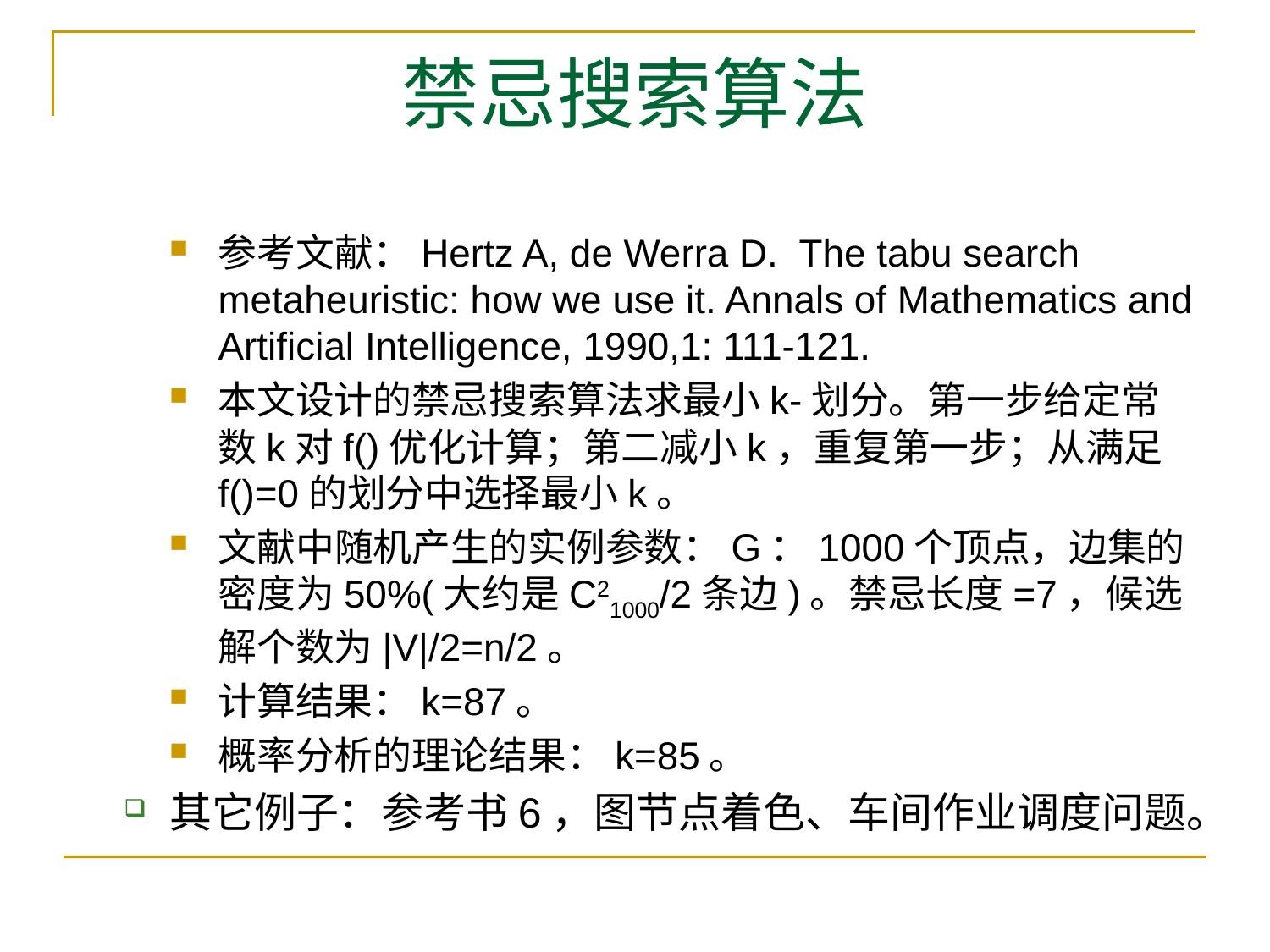

# 禁忌搜索算法
参考文献：Hertz A, de Werra D.  The tabu search metaheuristic: how we use it. Annals of Mathematics and Artificial Intelligence, 1990,1: 111-121.
本文设计的禁忌搜索算法求最小k-划分。第一步给定常数k对f()优化计算；第二减小k，重复第一步；从满足f()=0的划分中选择最小k。
文献中随机产生的实例参数：G：1000个顶点，边集的密度为50%(大约是C21000/2条边)。禁忌长度=7，候选解个数为|V|/2=n/2。
计算结果：k=87。
概率分析的理论结果：k=85。
其它例子：参考书6，图节点着色、车间作业调度问题。